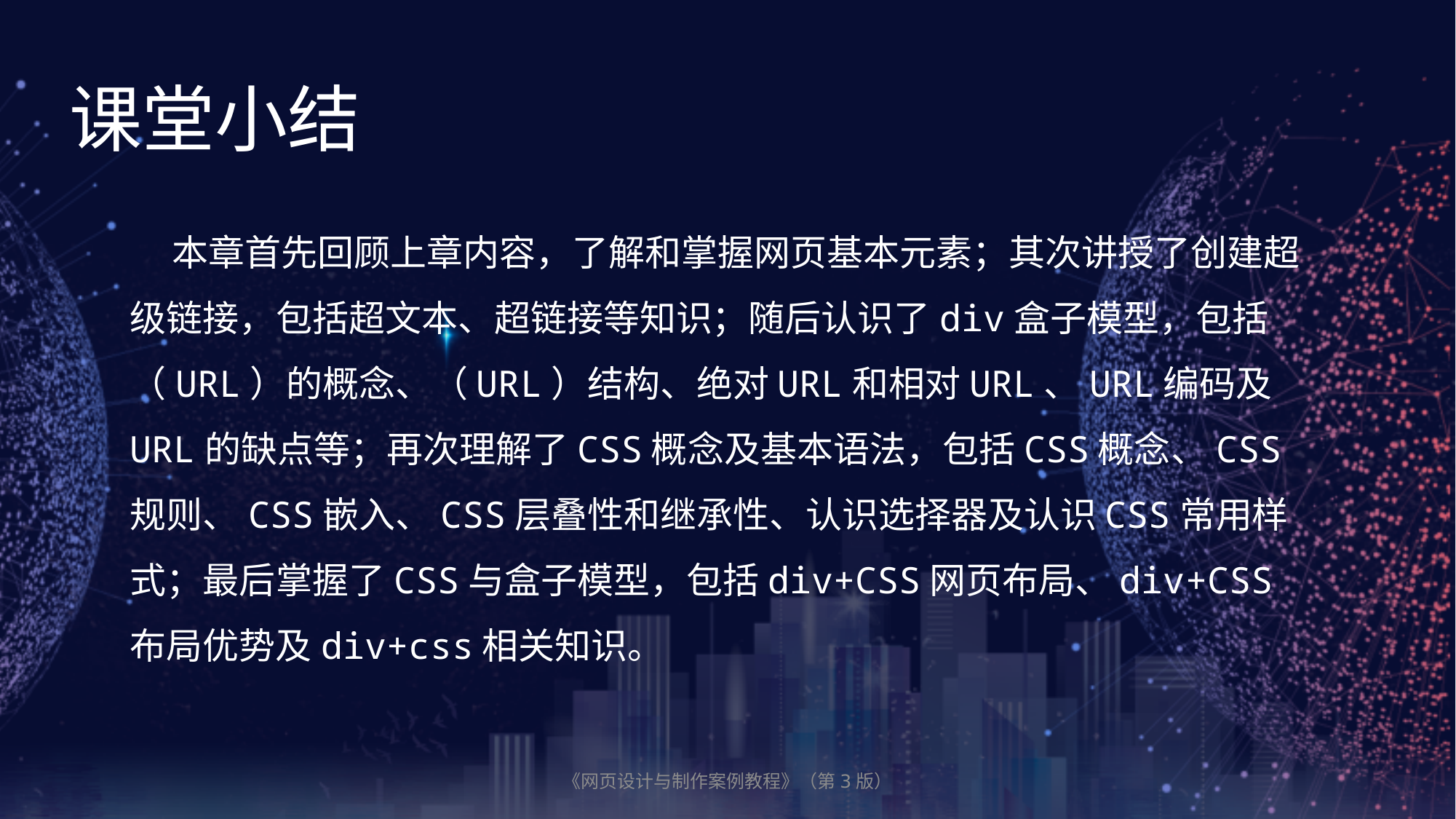

课堂小结
    本章首先回顾上章内容，了解和掌握网页基本元素；其次讲授了创建超级链接，包括超文本、超链接等知识；随后认识了div盒子模型，包括（URL）的概念、（URL）结构、绝对URL和相对URL、URL编码及URL的缺点等；再次理解了CSS概念及基本语法，包括CSS概念、CSS规则、CSS嵌入、CSS层叠性和继承性、认识选择器及认识CSS常用样式；最后掌握了CSS与盒子模型，包括div+CSS网页布局、div+CSS布局优势及div+css相关知识。
《网页设计与制作案例教程》（第3版）